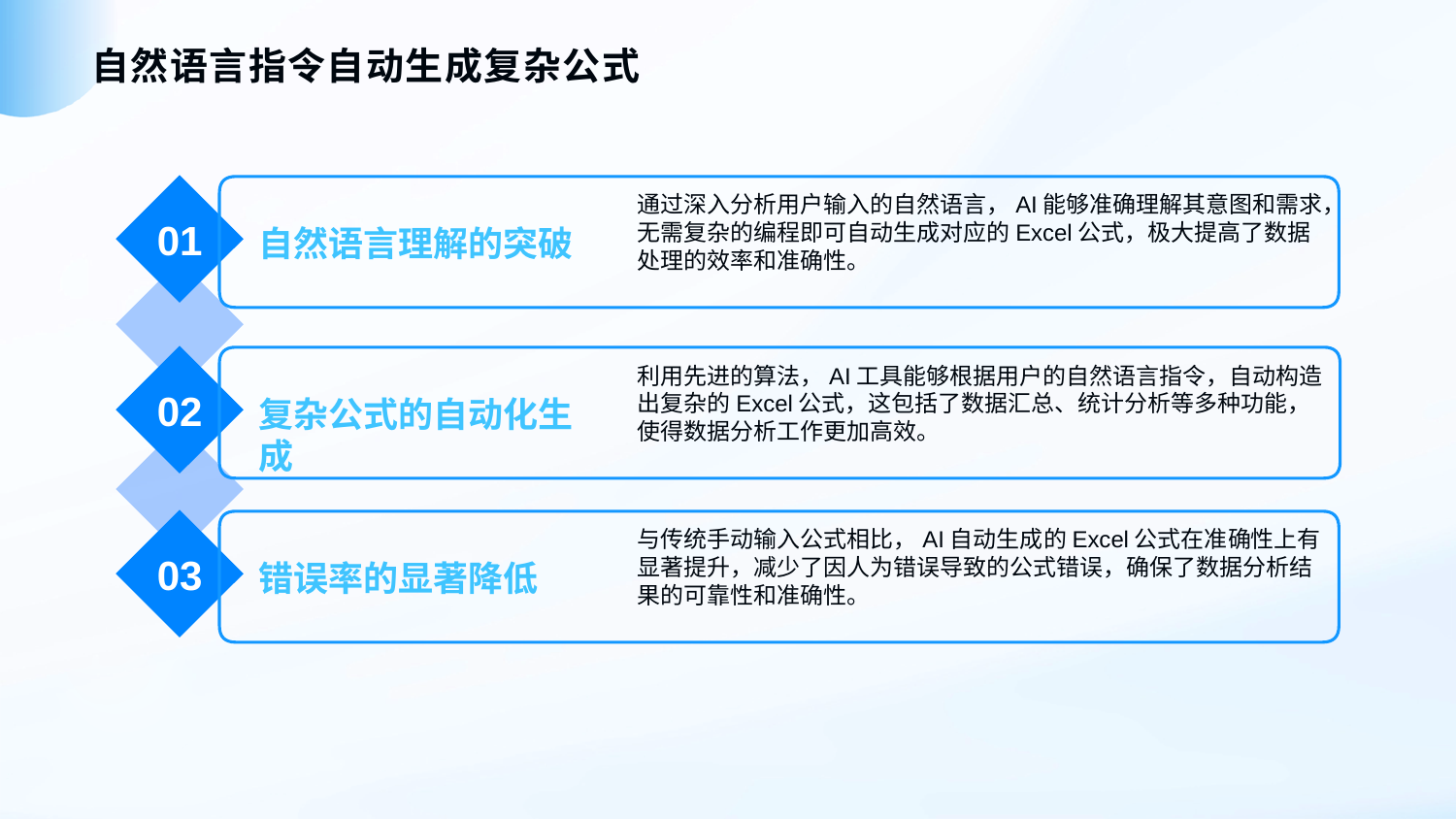

自然语言指令自动生成复杂公式
通过深入分析用户输入的自然语言，AI能够准确理解其意图和需求，无需复杂的编程即可自动生成对应的Excel公式，极大提高了数据处理的效率和准确性。

01

自然语言理解的突破

利用先进的算法，AI工具能够根据用户的自然语言指令，自动构造出复杂的Excel公式，这包括了数据汇总、统计分析等多种功能，使得数据分析工作更加高效。

02

复杂公式的自动化生成

与传统手动输入公式相比，AI自动生成的Excel公式在准确性上有显著提升，减少了因人为错误导致的公式错误，确保了数据分析结果的可靠性和准确性。

03

错误率的显著降低